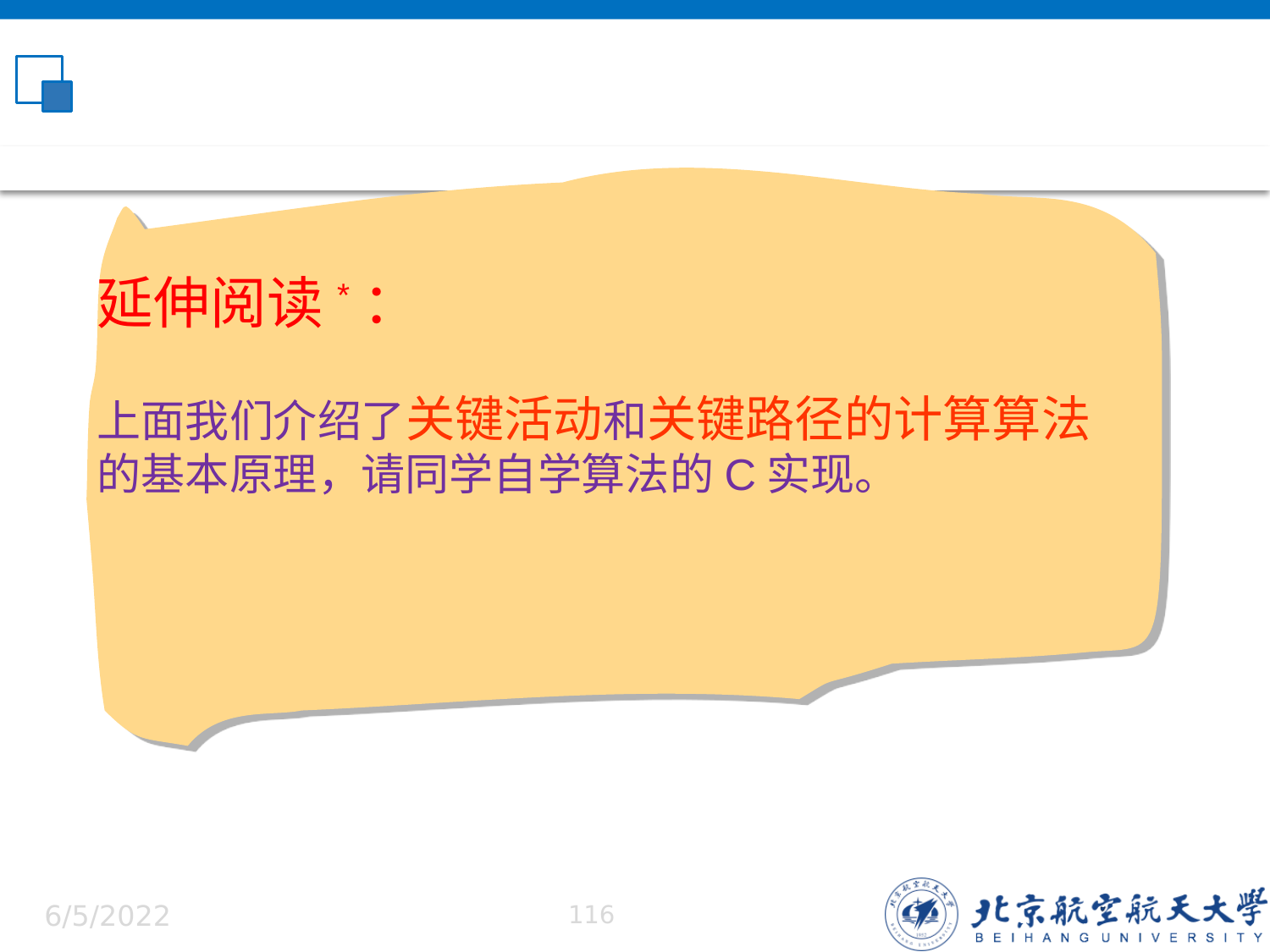

延伸阅读*：

上面我们介绍了关键活动和关键路径的计算算法的基本原理，请同学自学算法的C实现。
6/5/2022
116